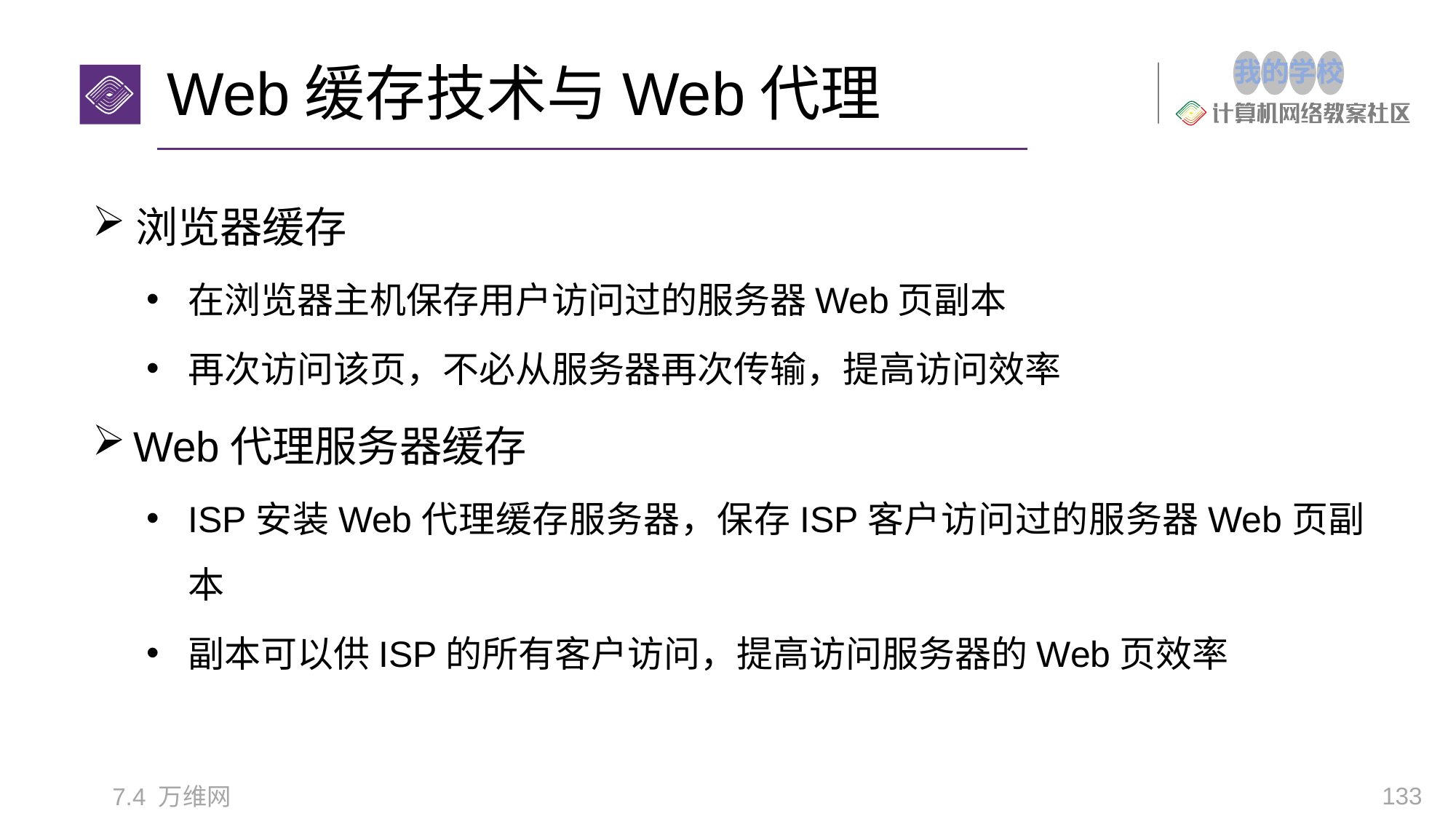

# Web缓存技术与Web代理
浏览器缓存
在浏览器主机保存用户访问过的服务器Web页副本
再次访问该页，不必从服务器再次传输，提高访问效率
Web代理服务器缓存
ISP安装Web代理缓存服务器，保存ISP客户访问过的服务器Web页副本
副本可以供ISP的所有客户访问，提高访问服务器的Web页效率
133
7.4 万维网